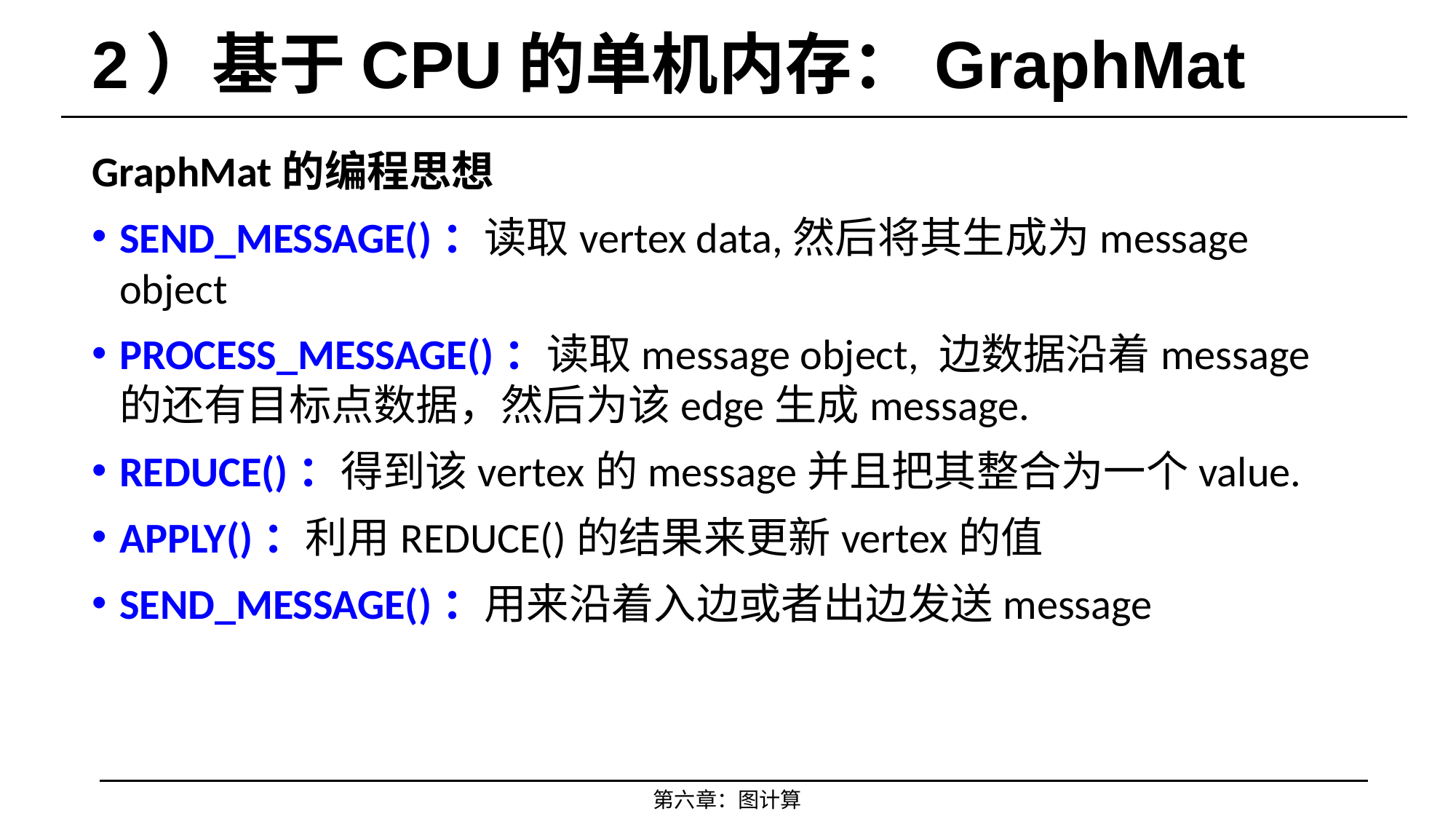

# 2）基于CPU的单机内存：GraphMat
GraphMat的编程思想
SEND_MESSAGE()：读取vertex data,然后将其生成为message object
PROCESS_MESSAGE()：读取message object, 边数据沿着message的还有目标点数据，然后为该edge生成message.
REDUCE()：得到该vertex的message并且把其整合为一个value.
APPLY()：利用REDUCE()的结果来更新vertex的值
SEND_MESSAGE()：用来沿着入边或者出边发送message